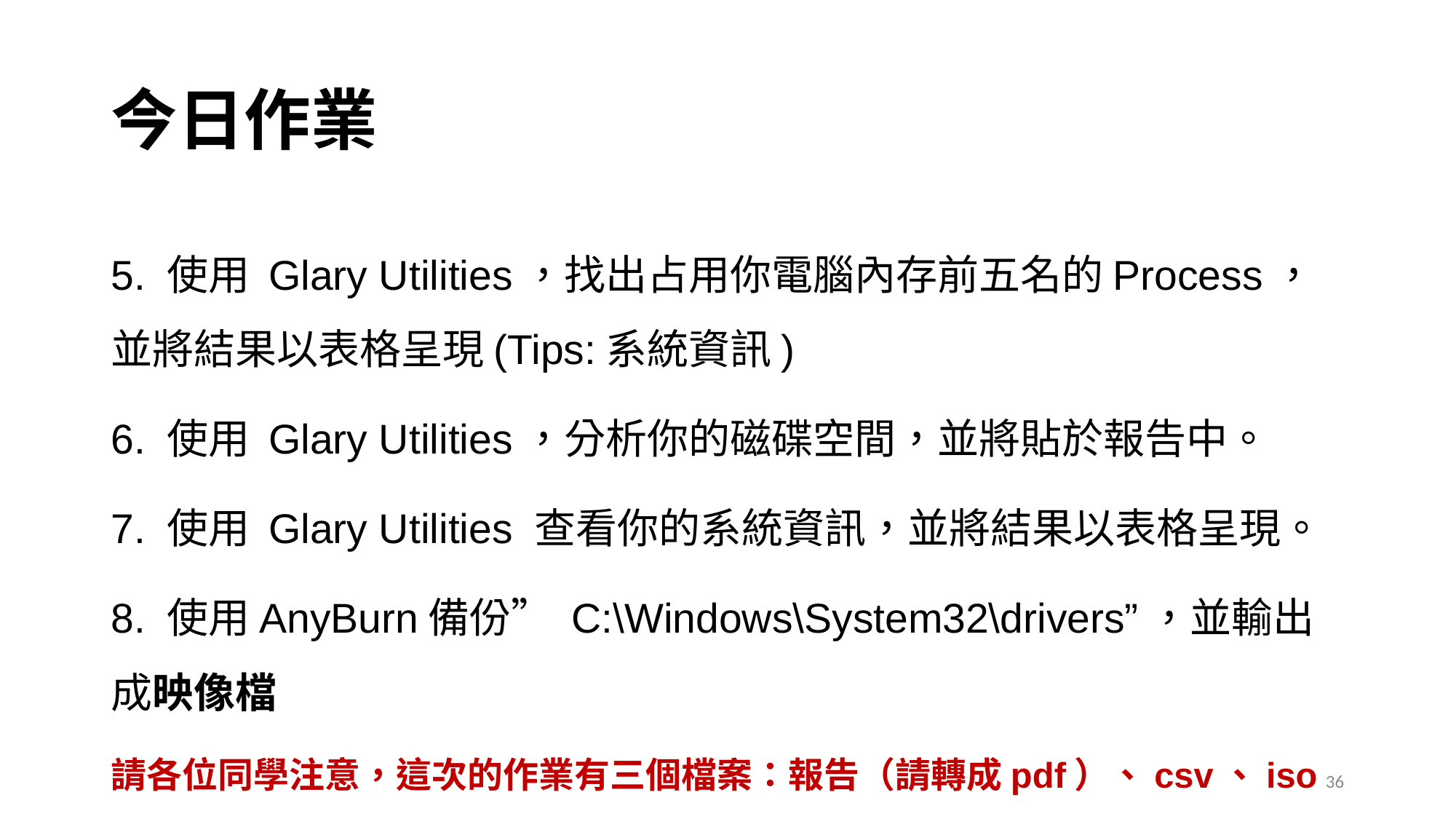

# 今日作業
5. 使用 Glary Utilities，找出占用你電腦內存前五名的Process，並將結果以表格呈現(Tips:系統資訊)
6. 使用 Glary Utilities，分析你的磁碟空間，並將貼於報告中。
7. 使用 Glary Utilities 查看你的系統資訊，並將結果以表格呈現。
8. 使用AnyBurn備份” C:\Windows\System32\drivers”，並輸出成映像檔
請各位同學注意，這次的作業有三個檔案：報告（請轉成pdf）、csv、iso
36